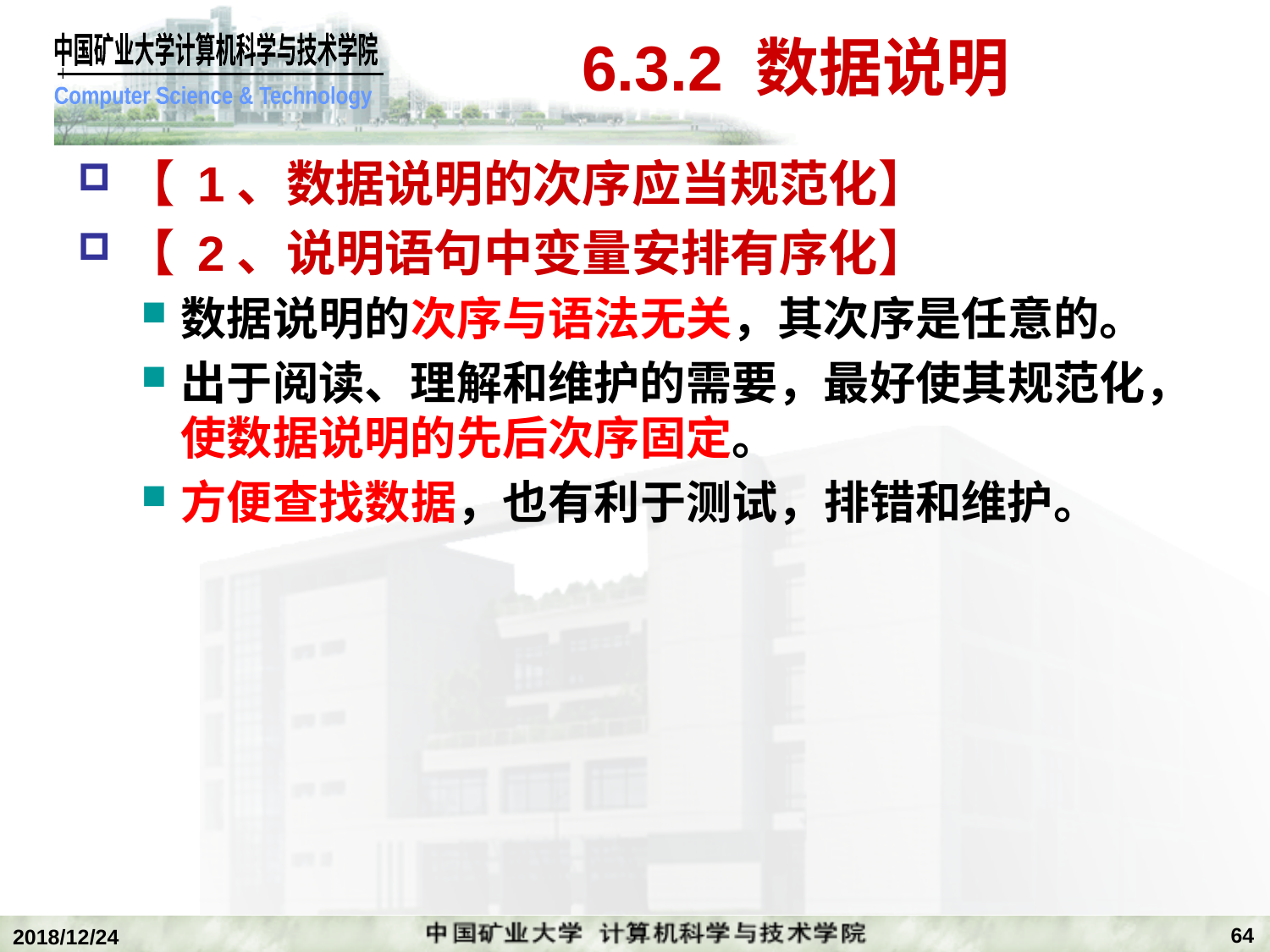

# 6.3.2 数据说明
【 1、数据说明的次序应当规范化】
【 2、说明语句中变量安排有序化】
数据说明的次序与语法无关，其次序是任意的。
出于阅读、理解和维护的需要，最好使其规范化，使数据说明的先后次序固定。
方便查找数据，也有利于测试，排错和维护。
64
2018/12/24